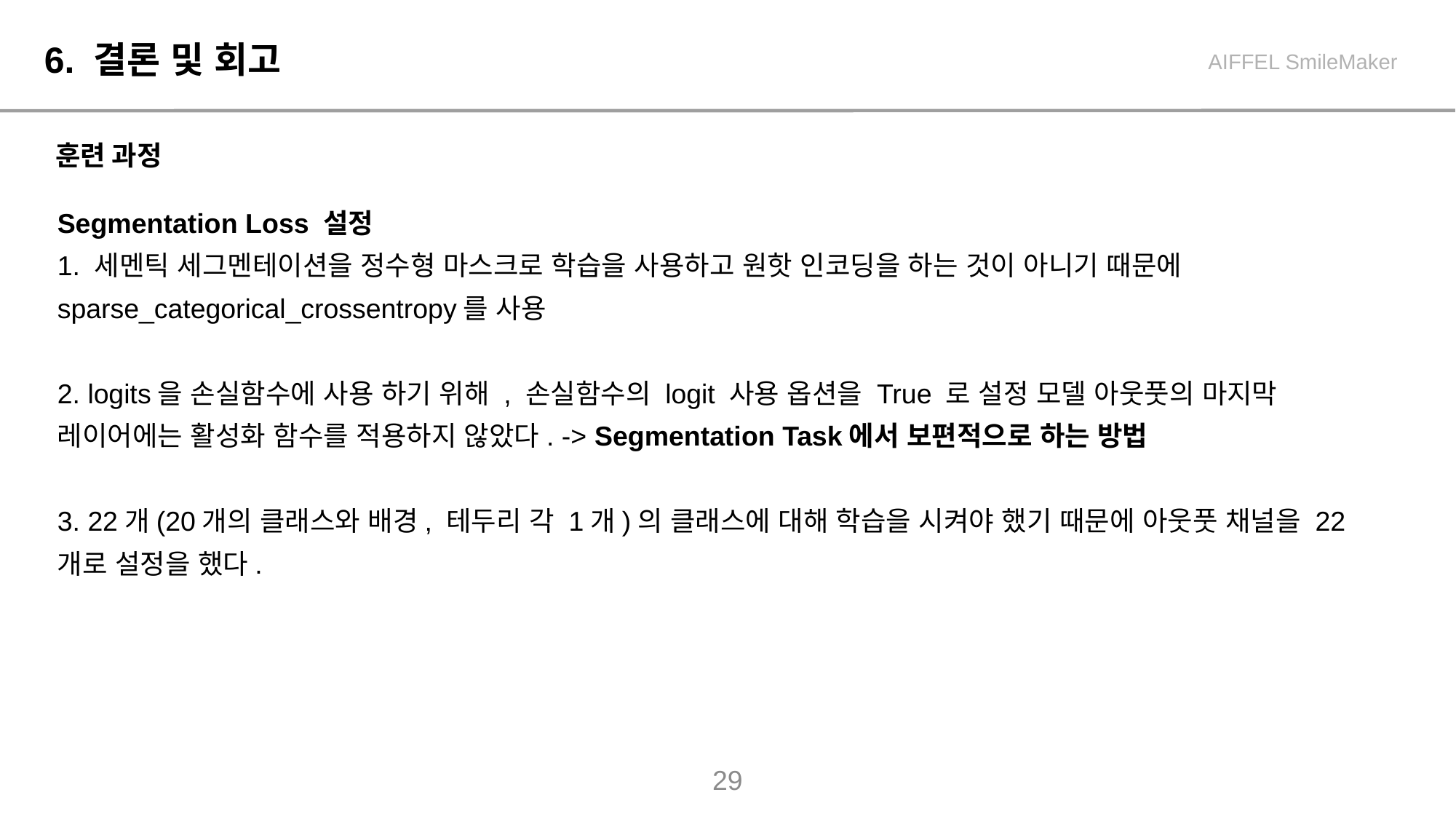

# 6. 결론 및 회고
AIFFEL SmileMaker
훈련 과정
Segmentation Loss 설정
1. 세멘틱 세그멘테이션을 정수형 마스크로 학습을 사용하고 원핫 인코딩을 하는 것이 아니기 때문에  sparse_categorical_crossentropy를 사용

2. logits을 손실함수에 사용 하기 위해 , 손실함수의 logit 사용 옵션을 True 로 설정 모델 아웃풋의 마지막 레이어에는 활성화 함수를 적용하지 않았다. -> Segmentation Task에서 보편적으로 하는 방법

3. 22개(20개의 클래스와 배경, 테두리 각 1개)의 클래스에 대해 학습을 시켜야 했기 때문에 아웃풋 채널을 22개로 설정을 했다.
29